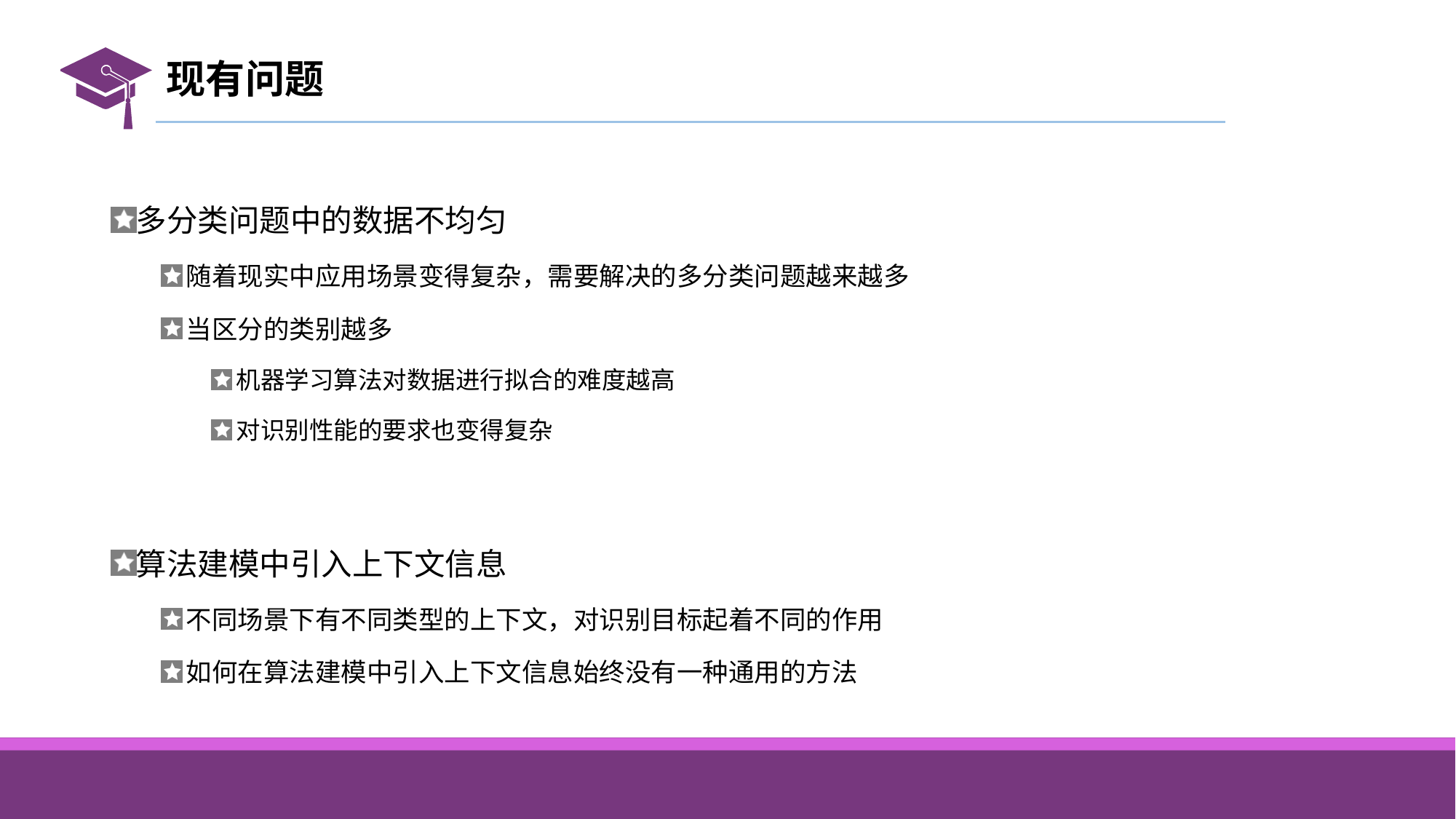

# 现有问题

多分类问题中的数据不均匀
随着现实中应用场景变得复杂，需要解决的多分类问题越来越多
当区分的类别越多
机器学习算法对数据进行拟合的难度越高
对识别性能的要求也变得复杂

算法建模中引入上下文信息
不同场景下有不同类型的上下文，对识别目标起着不同的作用
如何在算法建模中引入上下文信息始终没有一种通用的方法